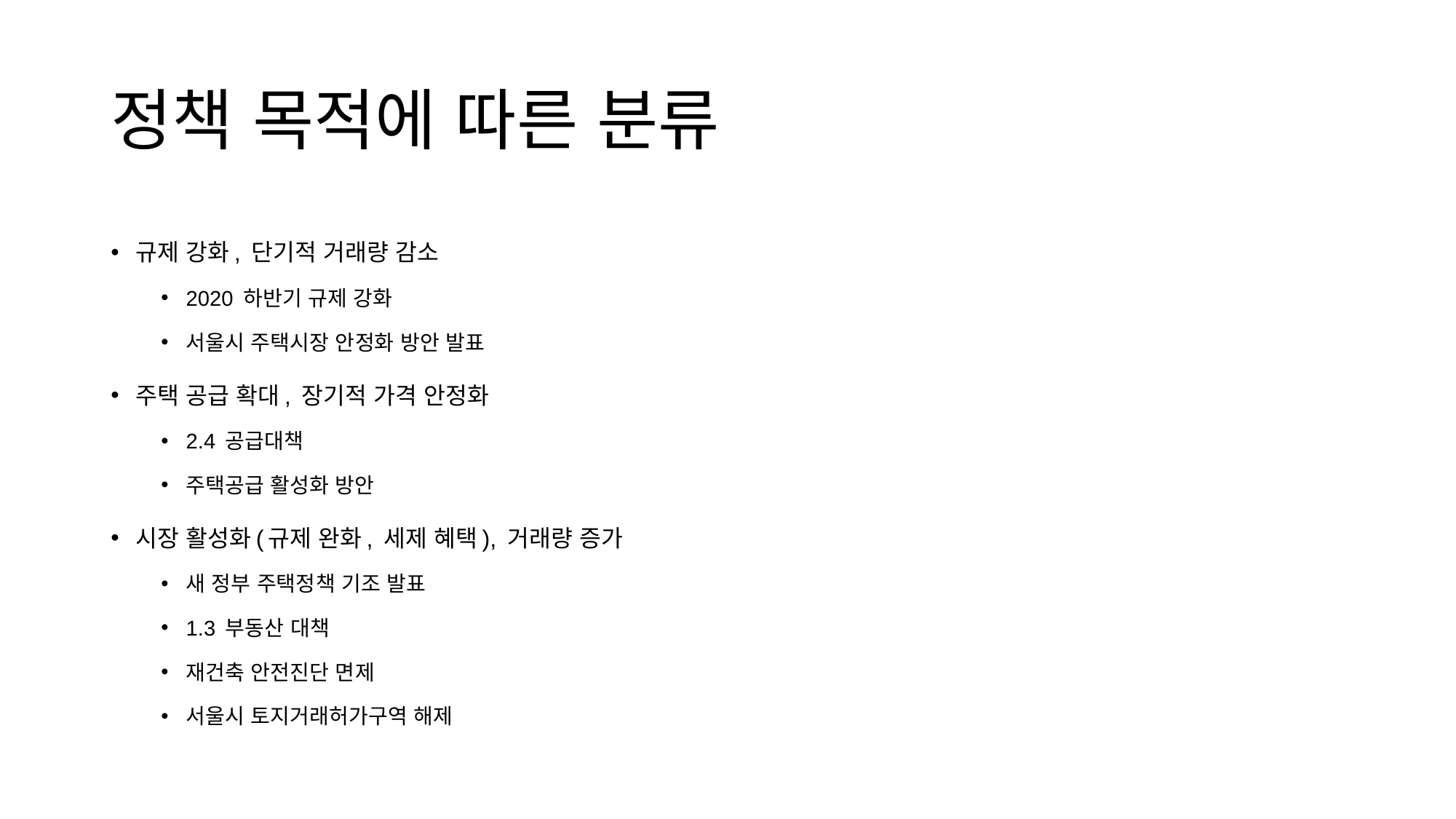

# 정책 목적에 따른 분류
규제 강화, 단기적 거래량 감소
2020 하반기 규제 강화
서울시 주택시장 안정화 방안 발표
주택 공급 확대, 장기적 가격 안정화
2.4 공급대책
주택공급 활성화 방안
시장 활성화(규제 완화, 세제 혜택), 거래량 증가
새 정부 주택정책 기조 발표
1.3 부동산 대책
재건축 안전진단 면제
서울시 토지거래허가구역 해제